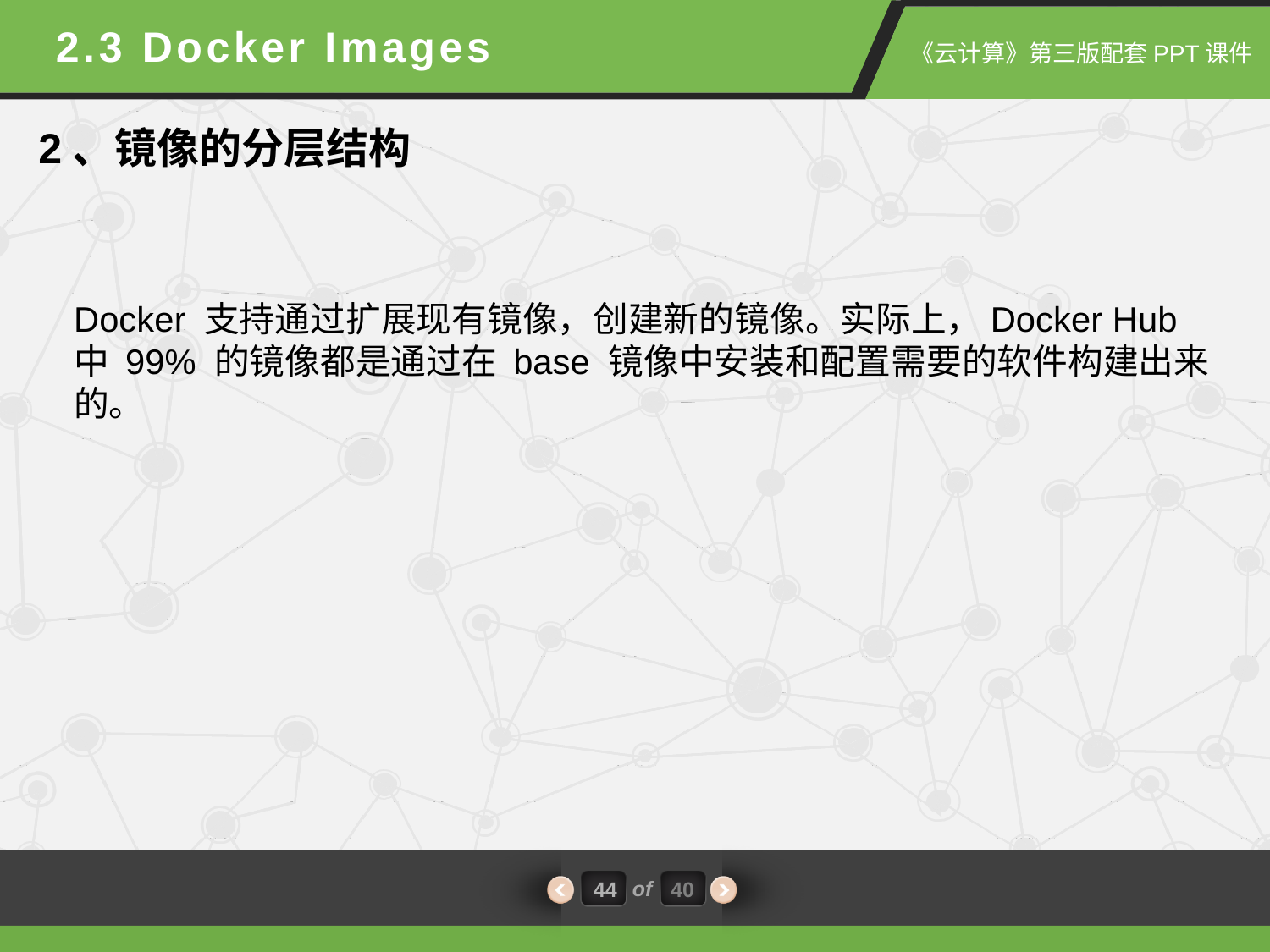

2.3 Docker Images
2、镜像的分层结构
Docker 支持通过扩展现有镜像，创建新的镜像。实际上，Docker Hub 中 99% 的镜像都是通过在 base 镜像中安装和配置需要的软件构建出来的。
44